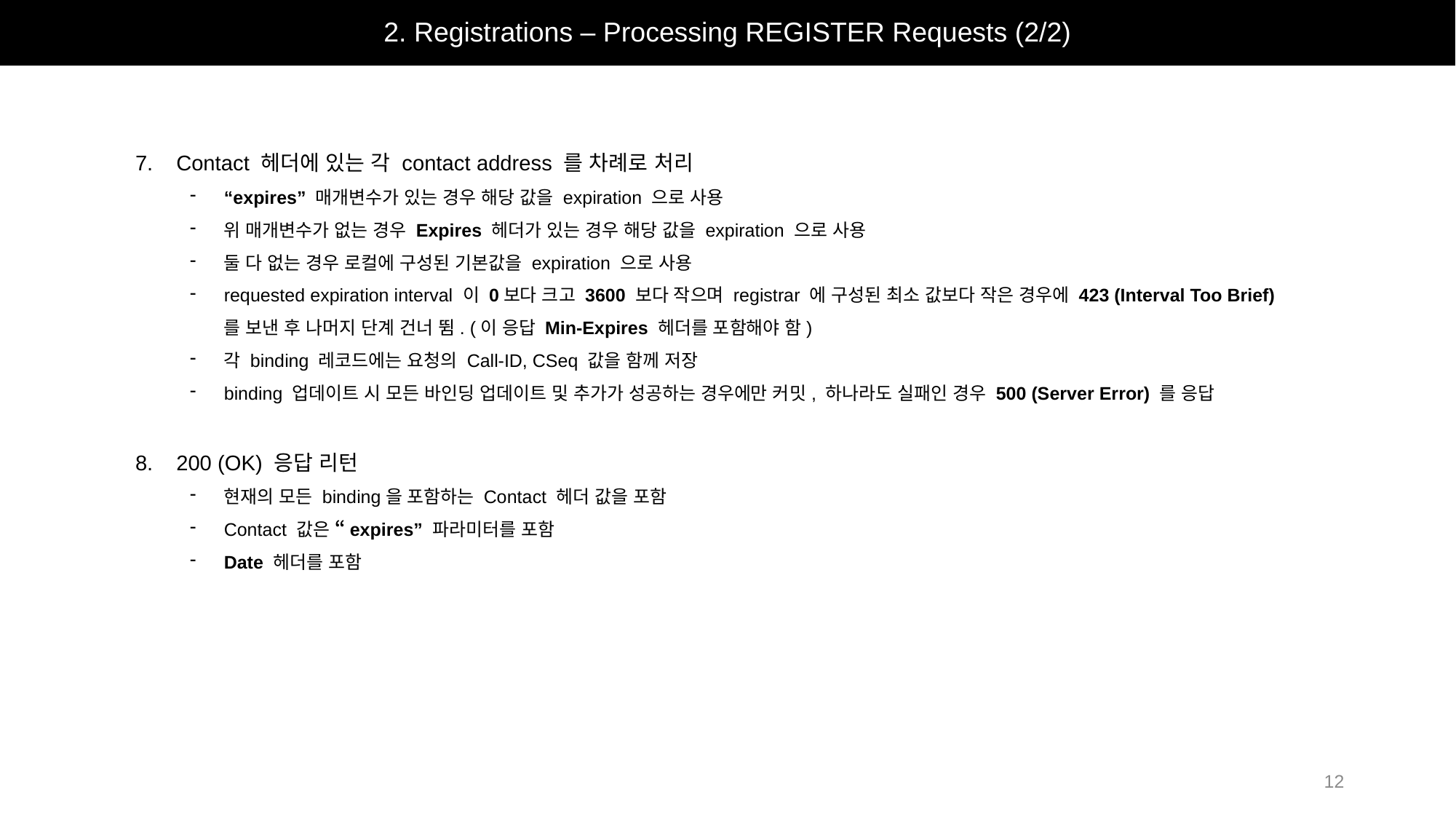

# 2. Registrations – Processing REGISTER Requests (2/2)
Contact 헤더에 있는 각 contact address 를 차례로 처리
“expires” 매개변수가 있는 경우 해당 값을 expiration 으로 사용
위 매개변수가 없는 경우 Expires 헤더가 있는 경우 해당 값을 expiration 으로 사용
둘 다 없는 경우 로컬에 구성된 기본값을 expiration 으로 사용
requested expiration interval 이 0보다 크고 3600 보다 작으며 registrar 에 구성된 최소 값보다 작은 경우에 423 (Interval Too Brief)
를 보낸 후 나머지 단계 건너 뜀. (이 응답 Min-Expires 헤더를 포함해야 함)
각 binding 레코드에는 요청의 Call-ID, CSeq 값을 함께 저장
binding 업데이트 시 모든 바인딩 업데이트 및 추가가 성공하는 경우에만 커밋, 하나라도 실패인 경우 500 (Server Error) 를 응답

200 (OK) 응답 리턴
현재의 모든 binding을 포함하는 Contact 헤더 값을 포함
Contact 값은 “expires” 파라미터를 포함
Date 헤더를 포함
12